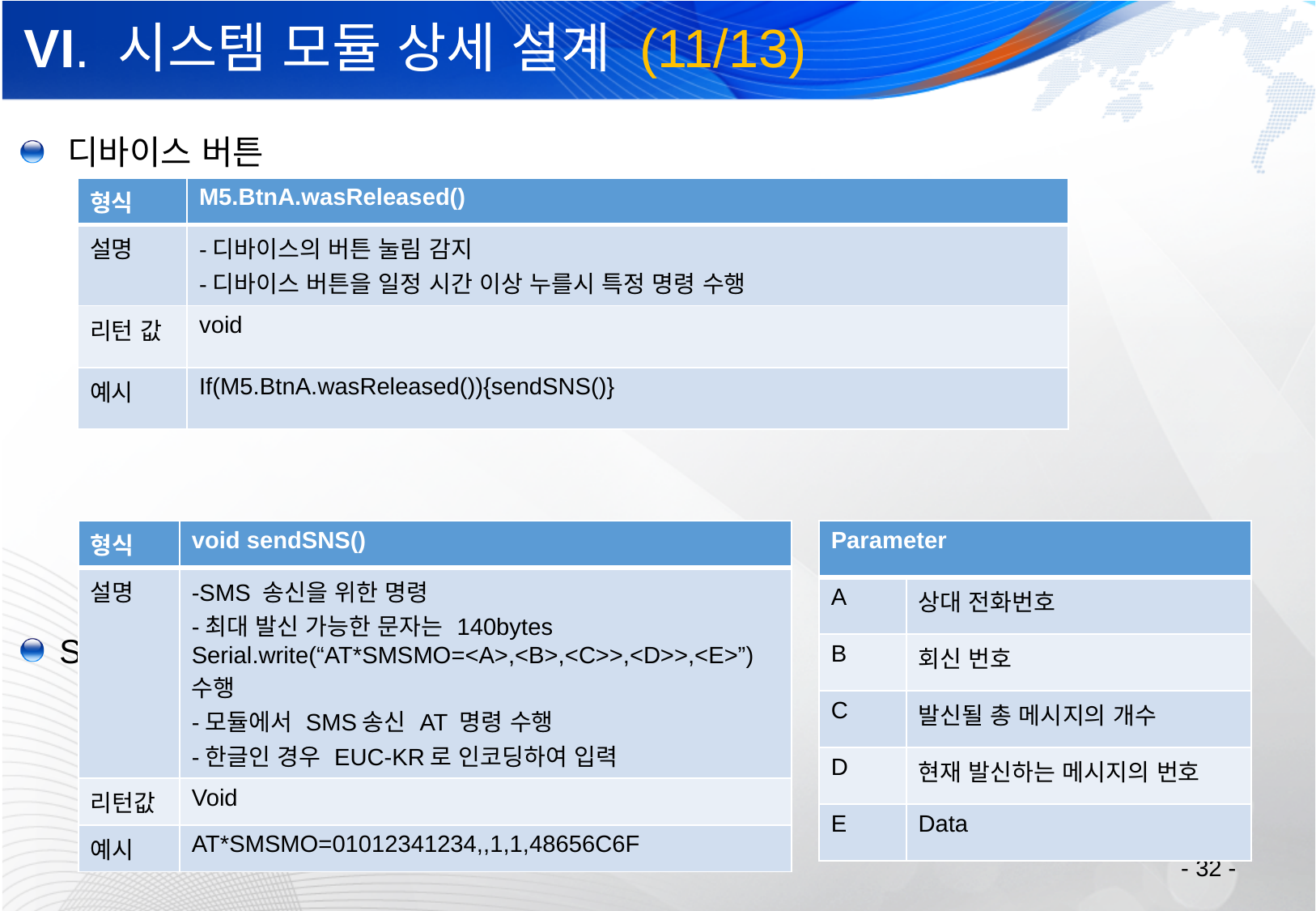

# VI. 시스템 모듈 상세 설계 (11/13)
 디바이스 버튼

 SMS 송신 명령

| 형식 | M5.BtnA.wasReleased() |
| --- | --- |
| 설명 | -디바이스의 버튼 눌림 감지 -디바이스 버튼을 일정 시간 이상 누를시 특정 명령 수행 |
| 리턴 값 | void |
| 예시 | If(M5.BtnA.wasReleased()){sendSNS()} |
| 형식 | void sendSNS() |
| --- | --- |
| 설명 | -SMS 송신을 위한 명령 -최대 발신 가능한 문자는 140bytes Serial.write(“AT\*SMSMO=<A>,<B>,<C>>,<D>>,<E>”) 수행 -모듈에서 SMS송신 AT 명령 수행 -한글인 경우 EUC-KR로 인코딩하여 입력 |
| 리턴값 | Void |
| 예시 | AT\*SMSMO=01012341234,,1,1,48656C6F |
| Parameter |  |
| --- | --- |
| A | 상대 전화번호 |
| B | 회신 번호 |
| C | 발신될 총 메시지의 개수 |
| D | 현재 발신하는 메시지의 번호 |
| E | Data |
- 32 -